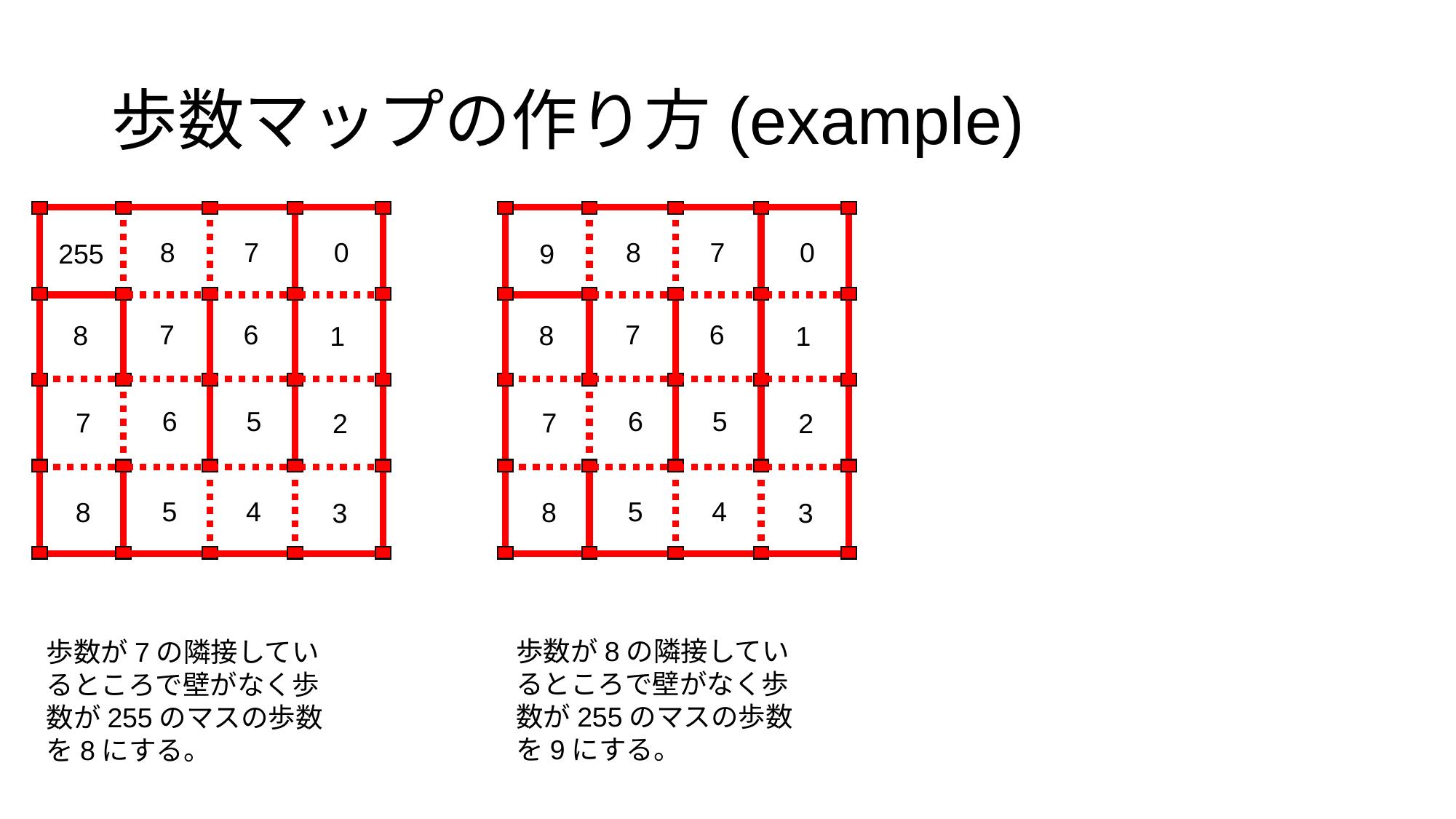

# 歩数マップの作り方(example)

  0
  0
  8
  7
  8
  7
255
  9

  7
  6
  7
  6
  8
  8
  1
  1

  6
  5
  6
  5
  7
  7
  2
  2

  5
  4
  5
  4
  8
  8
  3
  3

歩数が8の隣接しているところで壁がなく歩数が255のマスの歩数を9にする。
歩数が7の隣接しているところで壁がなく歩数が255のマスの歩数を8にする。